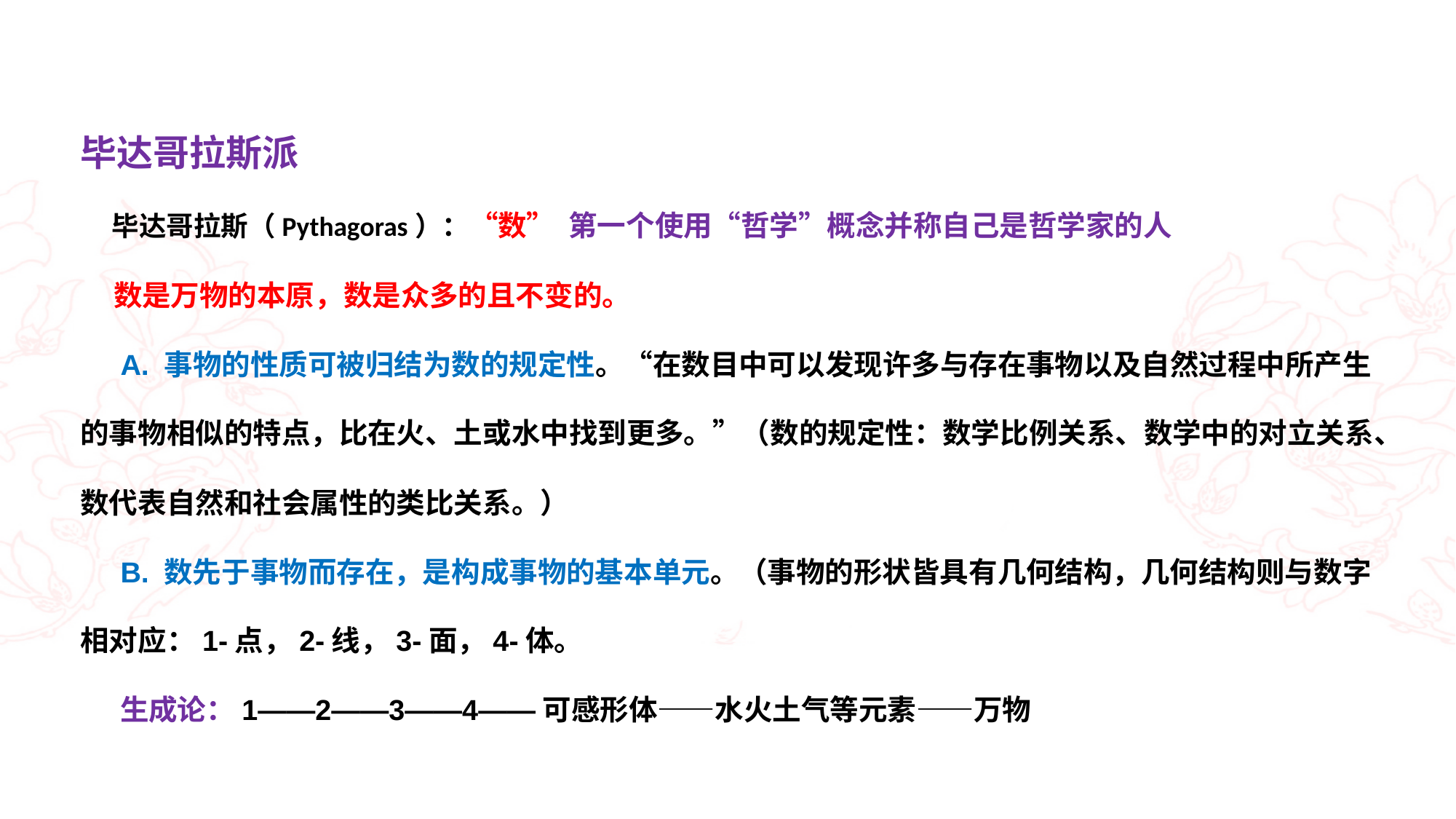

毕达哥拉斯派
    毕达哥拉斯（Pythagoras）：“数”  第一个使用“哲学”概念并称自己是哲学家的人
    数是万物的本原，数是众多的且不变的。
     A. 事物的性质可被归结为数的规定性。“在数目中可以发现许多与存在事物以及自然过程中所产生的事物相似的特点，比在火、土或水中找到更多。”（数的规定性：数学比例关系、数学中的对立关系、数代表自然和社会属性的类比关系。）
     B. 数先于事物而存在，是构成事物的基本单元。（事物的形状皆具有几何结构，几何结构则与数字相对应：1-点，2-线，3-面，4-体。
     生成论：1——2——3——4——可感形体——水火土气等元素——万物